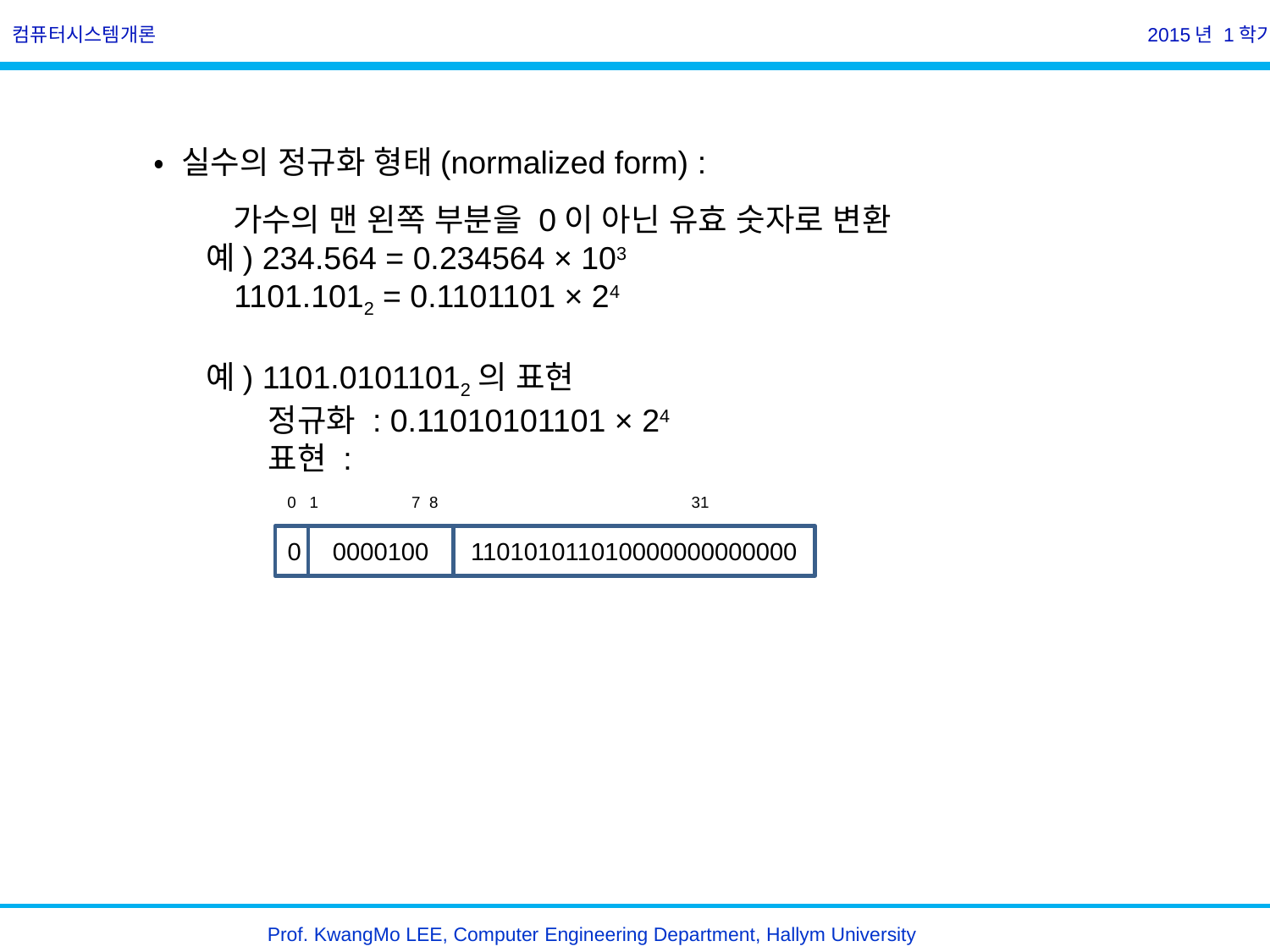

컴퓨터시스템개론
2015년 1학기
   • 실수의 정규화 형태(normalized form) :
           가수의 맨 왼쪽 부분을 0이 아닌 유효 숫자로 변환
        예) 234.564 = 0.234564 × 103
            1101.1012 = 0.1101101 × 24
        예) 1101.01011012의 표현
               정규화 : 0.11010101101 × 24
               표현 :
0   1                     7  8                                                         31
0
0000100
110101011010000000000000
Prof. KwangMo LEE, Computer Engineering Department, Hallym University